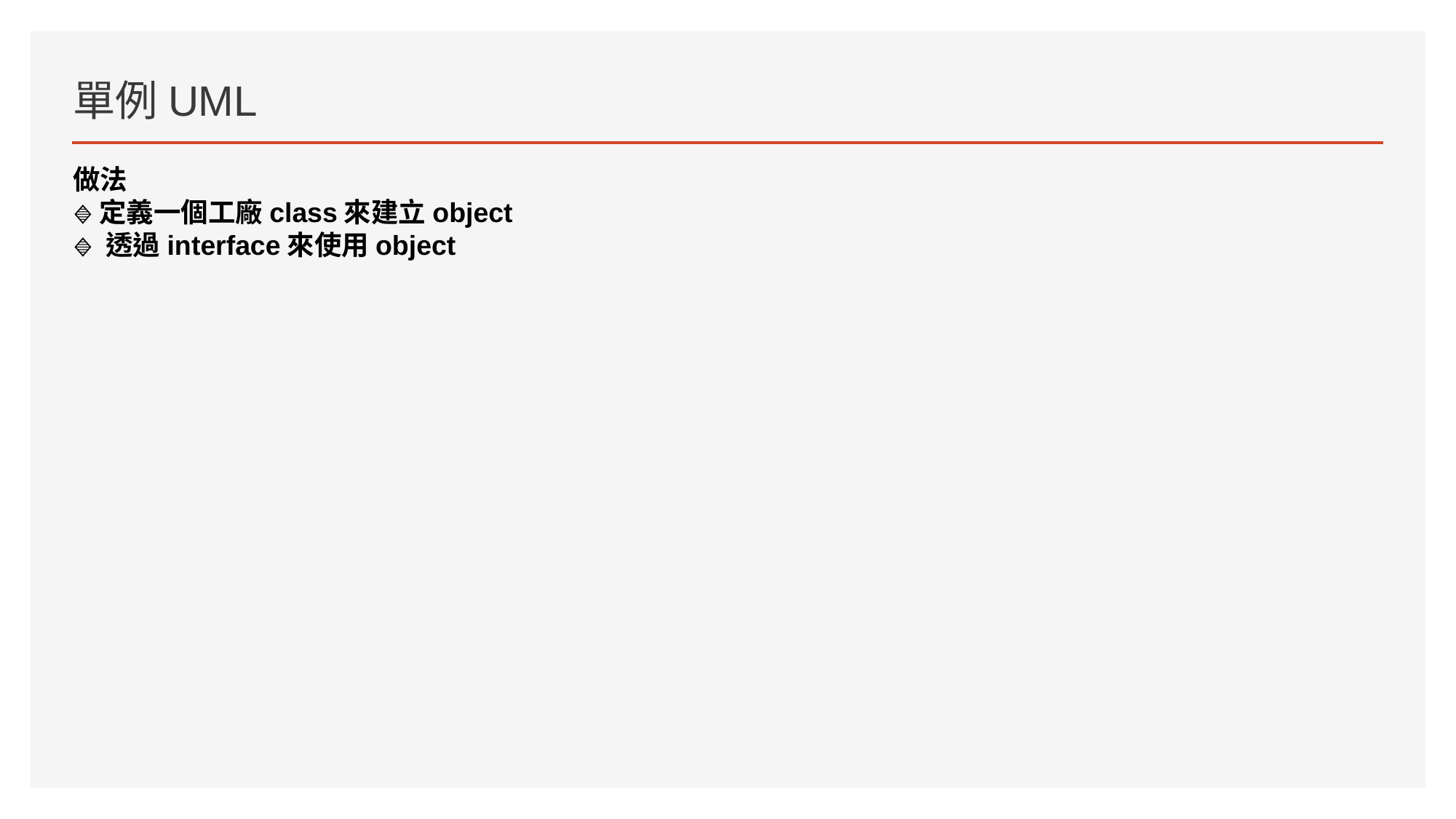

# 單例UML
做法
🔹 定義一個工廠class來建立object
🔹 透過interface來使用object